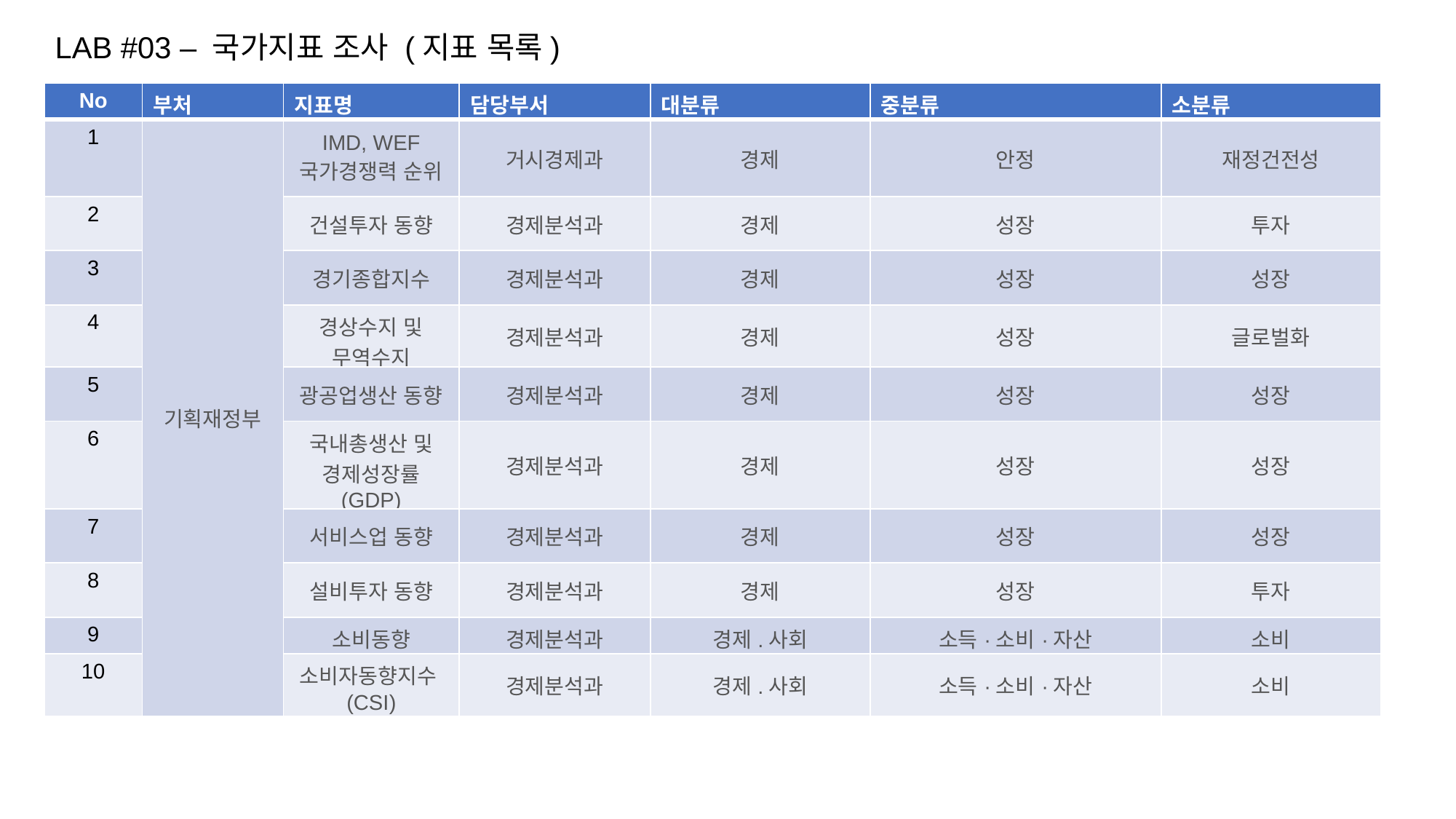

LAB #03 – 국가지표 조사 (지표 목록)
| No | 부처 | 지표명 | 담당부서 | 대분류 | 중분류 | 소분류 |
| --- | --- | --- | --- | --- | --- | --- |
| 1 | 기획재정부 | IMD, WEF 국가경쟁력 순위 | 거시경제과 | 경제 | 안정 | 재정건전성 |
| 2 |  | 건설투자 동향 | 경제분석과 | 경제 | 성장 | 투자 |
| 3 |  | 경기종합지수 | 경제분석과 | 경제 | 성장 | 성장 |
| 4 |  | 경상수지 및 무역수지 | 경제분석과 | 경제 | 성장 | 글로벌화 |
| 5 |  | 광공업생산 동향 | 경제분석과 | 경제 | 성장 | 성장 |
| 6 |  | 국내총생산 및 경제성장률 (GDP) | 경제분석과 | 경제 | 성장 | 성장 |
| 7 |  | 서비스업 동향 | 경제분석과 | 경제 | 성장 | 성장 |
| 8 |  | 설비투자 동향 | 경제분석과 | 경제 | 성장 | 투자 |
| 9 |  | 소비동향 | 경제분석과 | 경제.사회 | 소득·소비·자산 | 소비 |
| 10 |  | 소비자동향지수(CSI) | 경제분석과 | 경제.사회 | 소득·소비·자산 | 소비 |